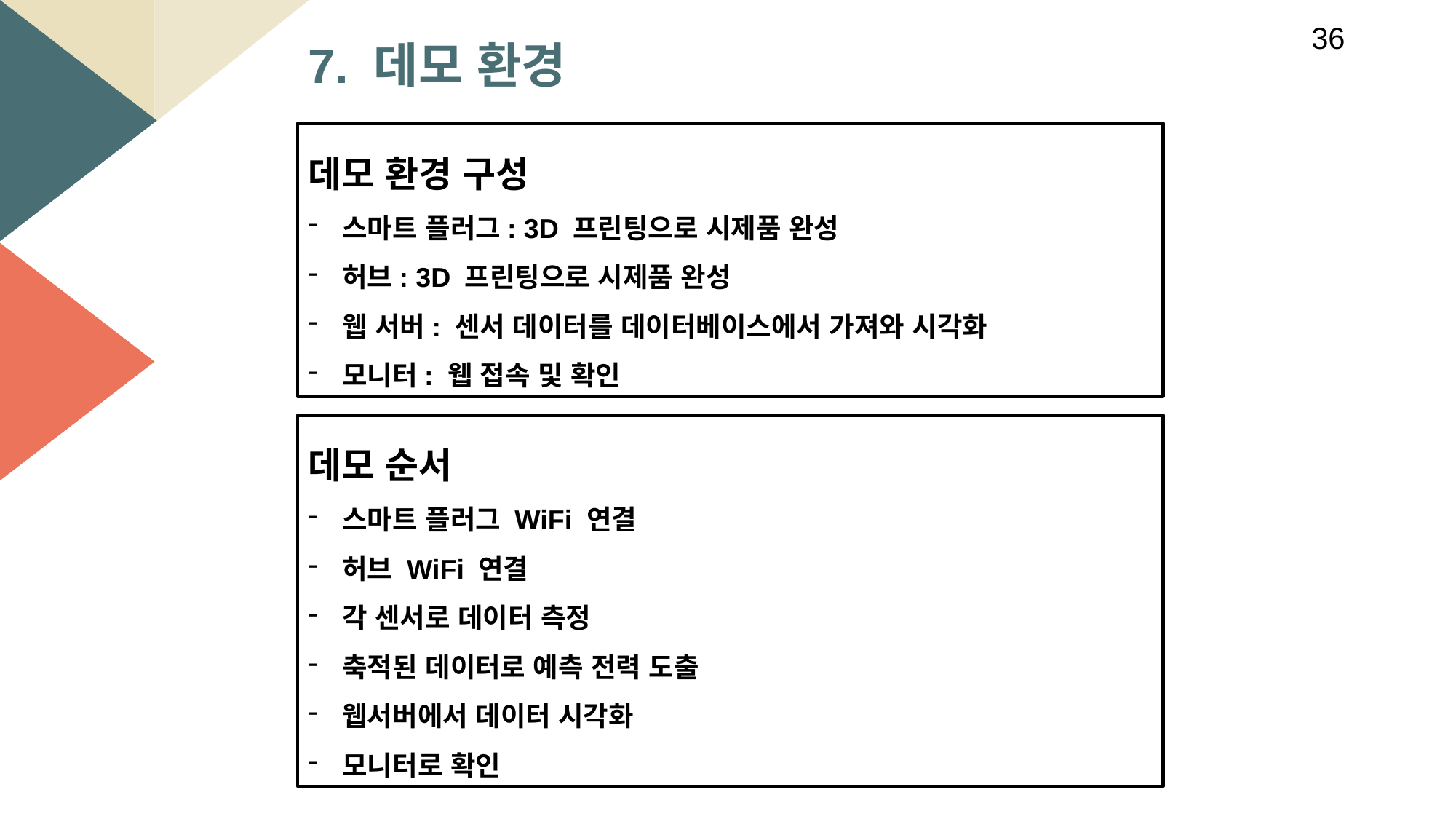

36
7. 데모 환경
데모 환경 구성
스마트 플러그: 3D 프린팅으로 시제품 완성
허브: 3D 프린팅으로 시제품 완성
웹 서버: 센서 데이터를 데이터베이스에서 가져와 시각화
모니터: 웹 접속 및 확인
데모 순서
스마트 플러그 WiFi 연결
허브 WiFi 연결
각 센서로 데이터 측정
축적된 데이터로 예측 전력 도출
웹서버에서 데이터 시각화
모니터로 확인